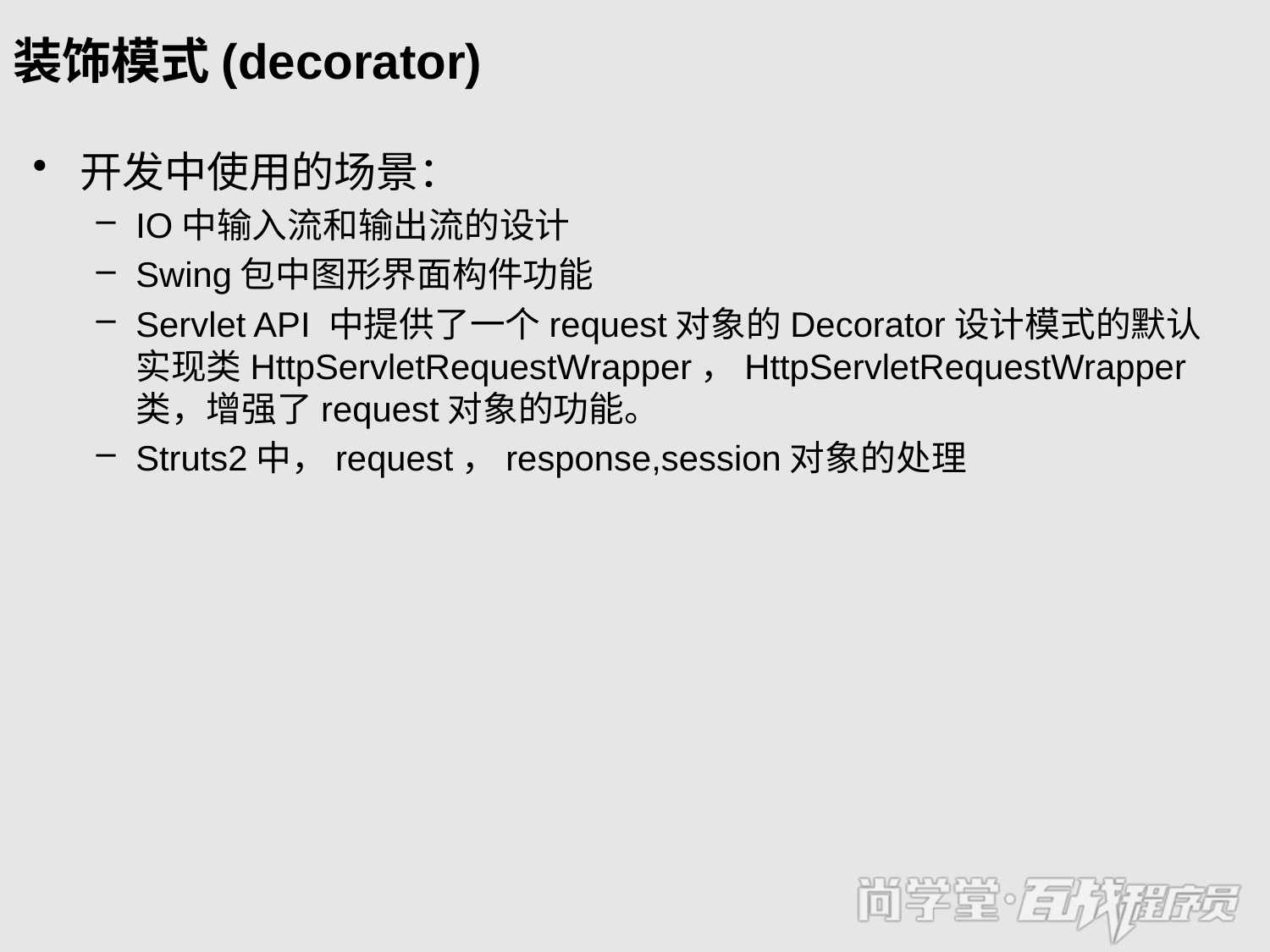

# 装饰模式(decorator)
开发中使用的场景：
IO中输入流和输出流的设计
Swing包中图形界面构件功能
Servlet API 中提供了一个request对象的Decorator设计模式的默认实现类HttpServletRequestWrapper，HttpServletRequestWrapper 类，增强了request对象的功能。
Struts2中，request，response,session对象的处理